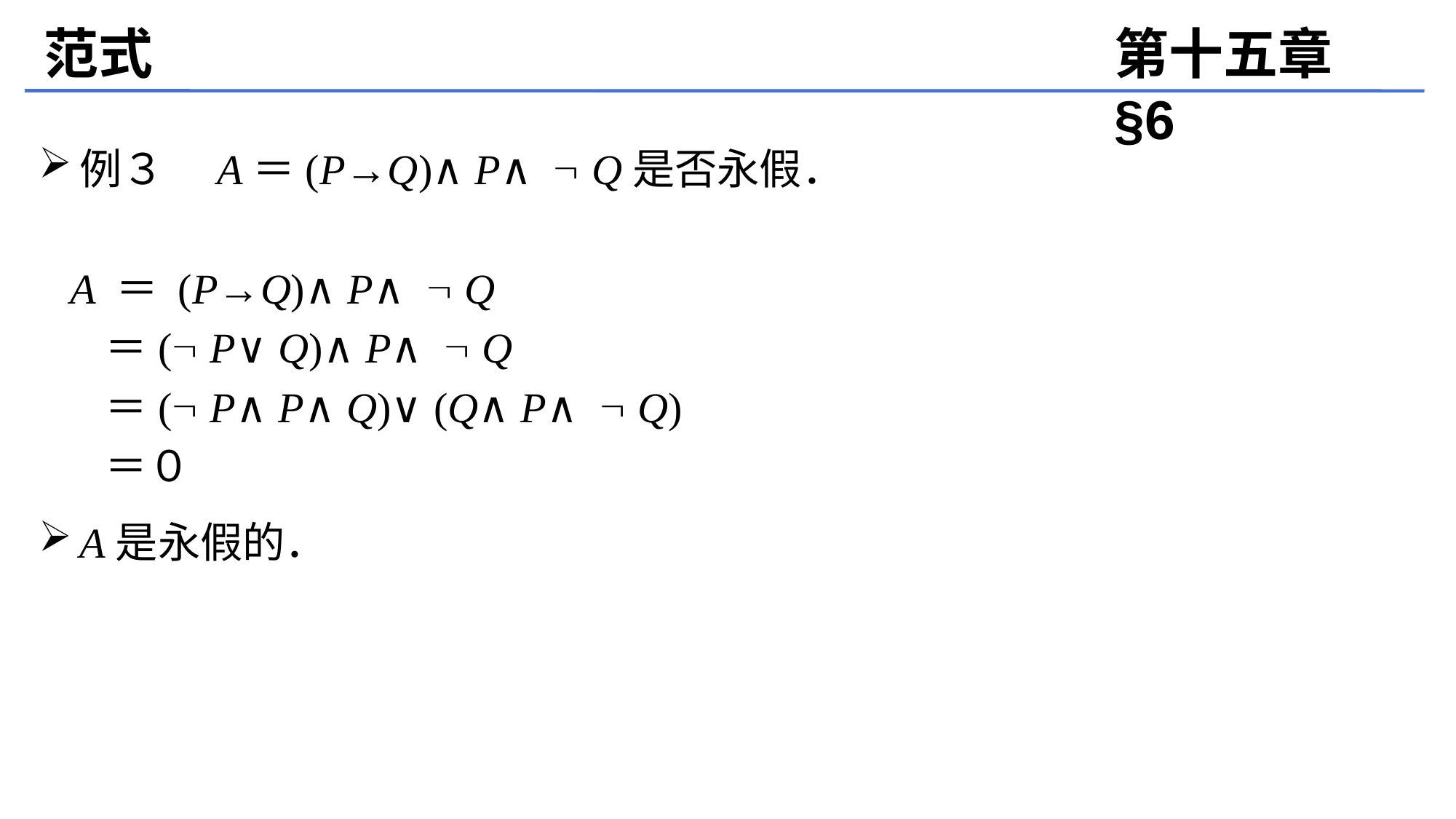

范式
第十五章 §6
例３　A＝(P→Q)∧P∧ ¬ Q是否永假．

   A ＝ (P→Q)∧P∧ ¬ Q
      ＝(¬ P∨Q)∧P∧ ¬ Q
      ＝(¬ P∧P∧Q)∨(Q∧P∧ ¬ Q)
      ＝０
A是永假的．